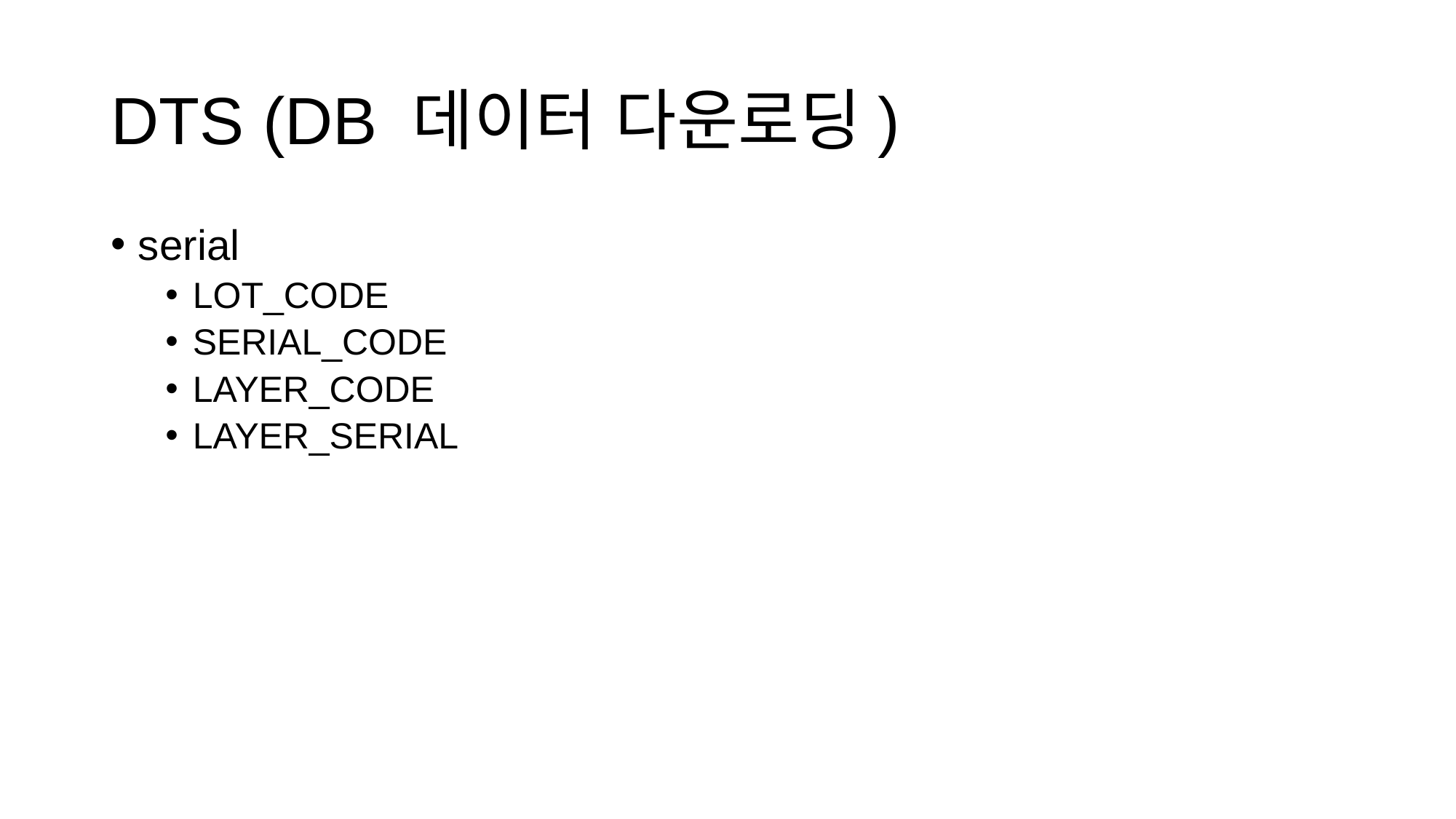

# DTS (DB 데이터 다운로딩)
serial
LOT_CODE
SERIAL_CODE
LAYER_CODE
LAYER_SERIAL